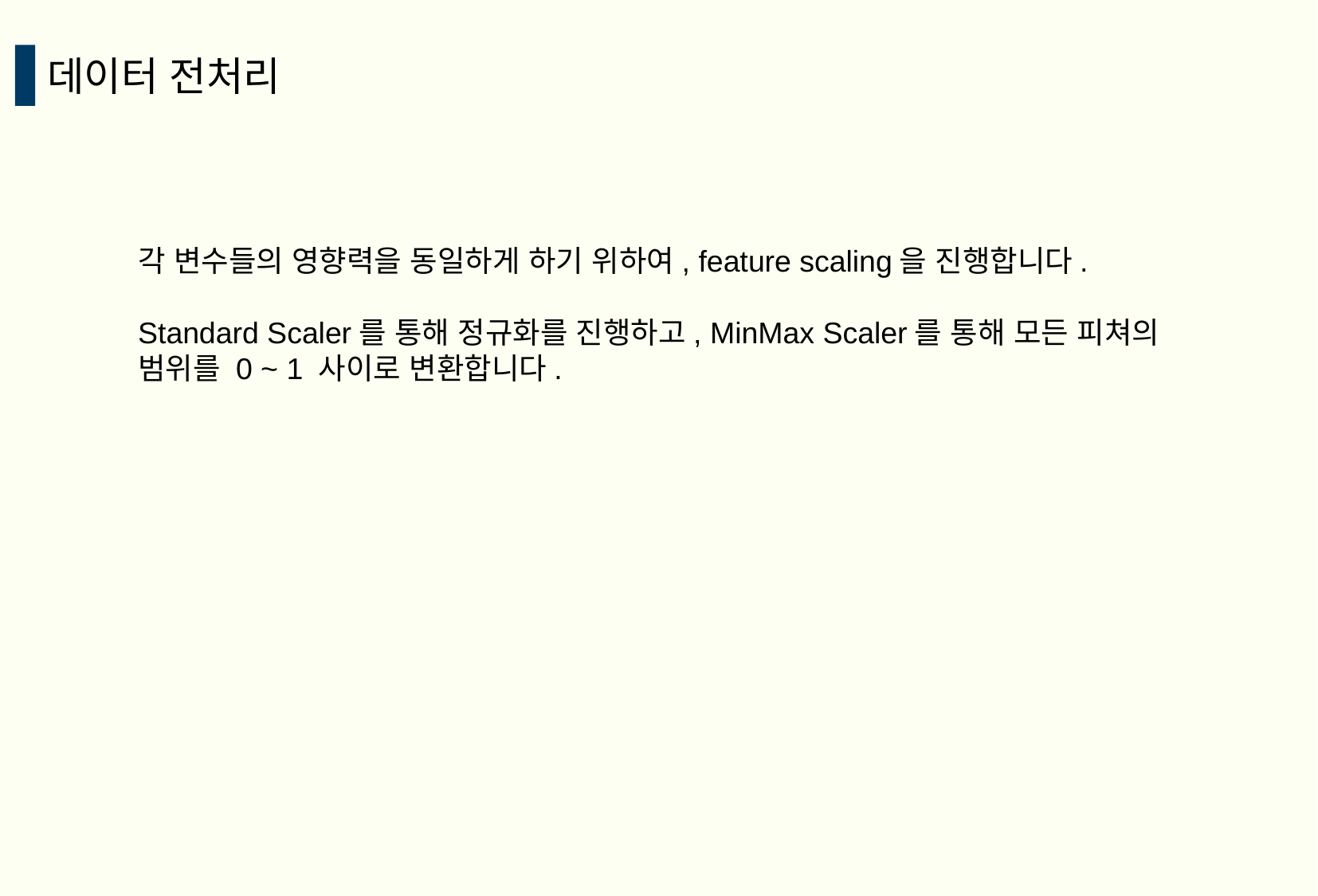

데이터 전처리
각 변수들의 영향력을 동일하게 하기 위하여, feature scaling을 진행합니다.

Standard Scaler를 통해 정규화를 진행하고, MinMax Scaler를 통해 모든 피쳐의 범위를 0 ~ 1 사이로 변환합니다.